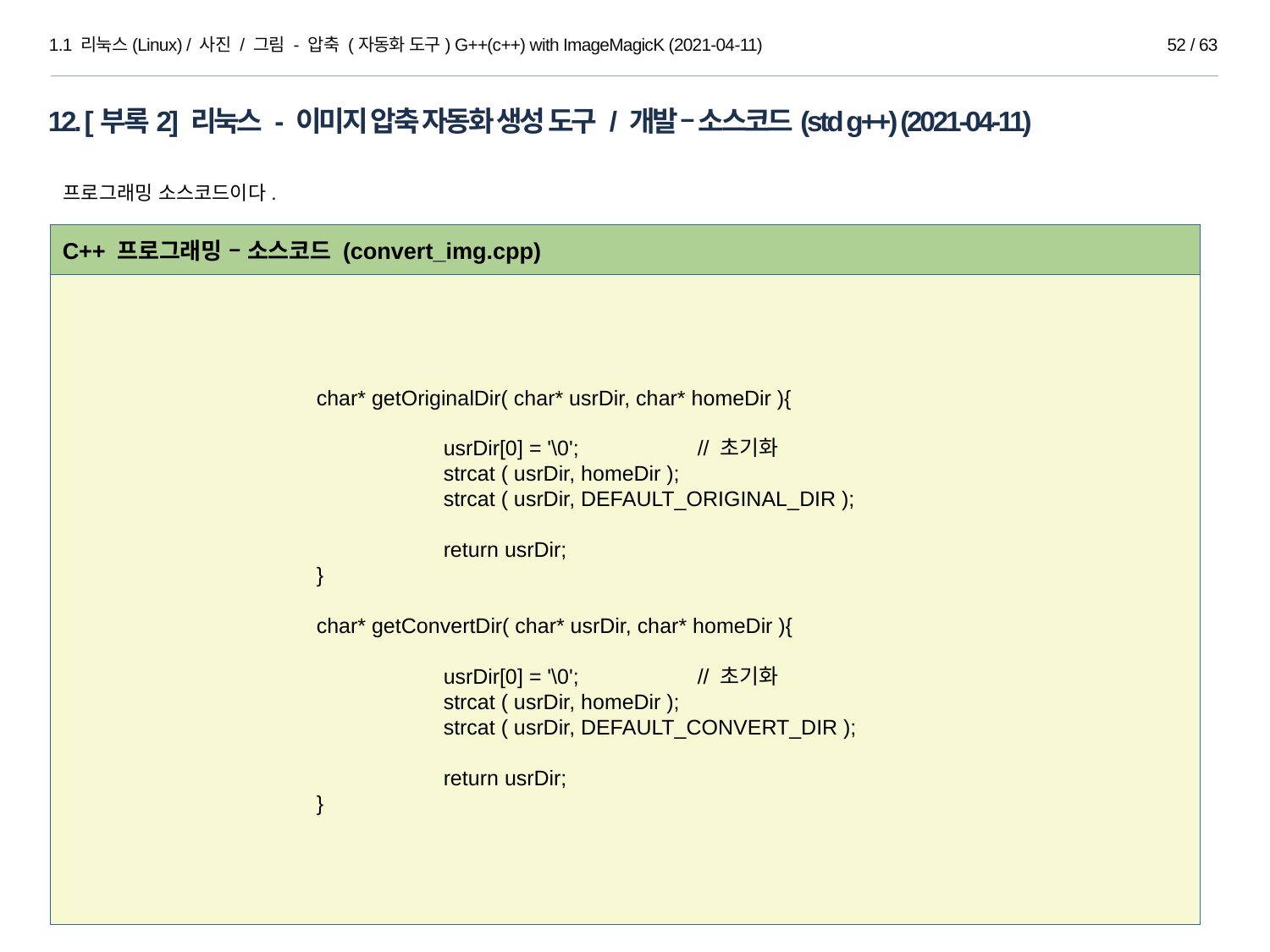

1.1 리눅스(Linux) / 사진 / 그림 - 압축 (자동화 도구) G++(c++) with ImageMagicK (2021-04-11)
52 / 63

12. [부록2] 리눅스 - 이미지 압축 자동화 생성 도구 / 개발 – 소스코드(std g++) (2021-04-11)
프로그래밍 소스코드이다.
C++ 프로그래밍 – 소스코드 (convert_img.cpp)
		char* getOriginalDir( char* usrDir, char* homeDir ){

			usrDir[0] = '\0';	// 초기화
			strcat ( usrDir, homeDir );
			strcat ( usrDir, DEFAULT_ORIGINAL_DIR );

			return usrDir;
		}

		char* getConvertDir( char* usrDir, char* homeDir ){

			usrDir[0] = '\0';	// 초기화
			strcat ( usrDir, homeDir );
			strcat ( usrDir, DEFAULT_CONVERT_DIR );

			return usrDir;
		}